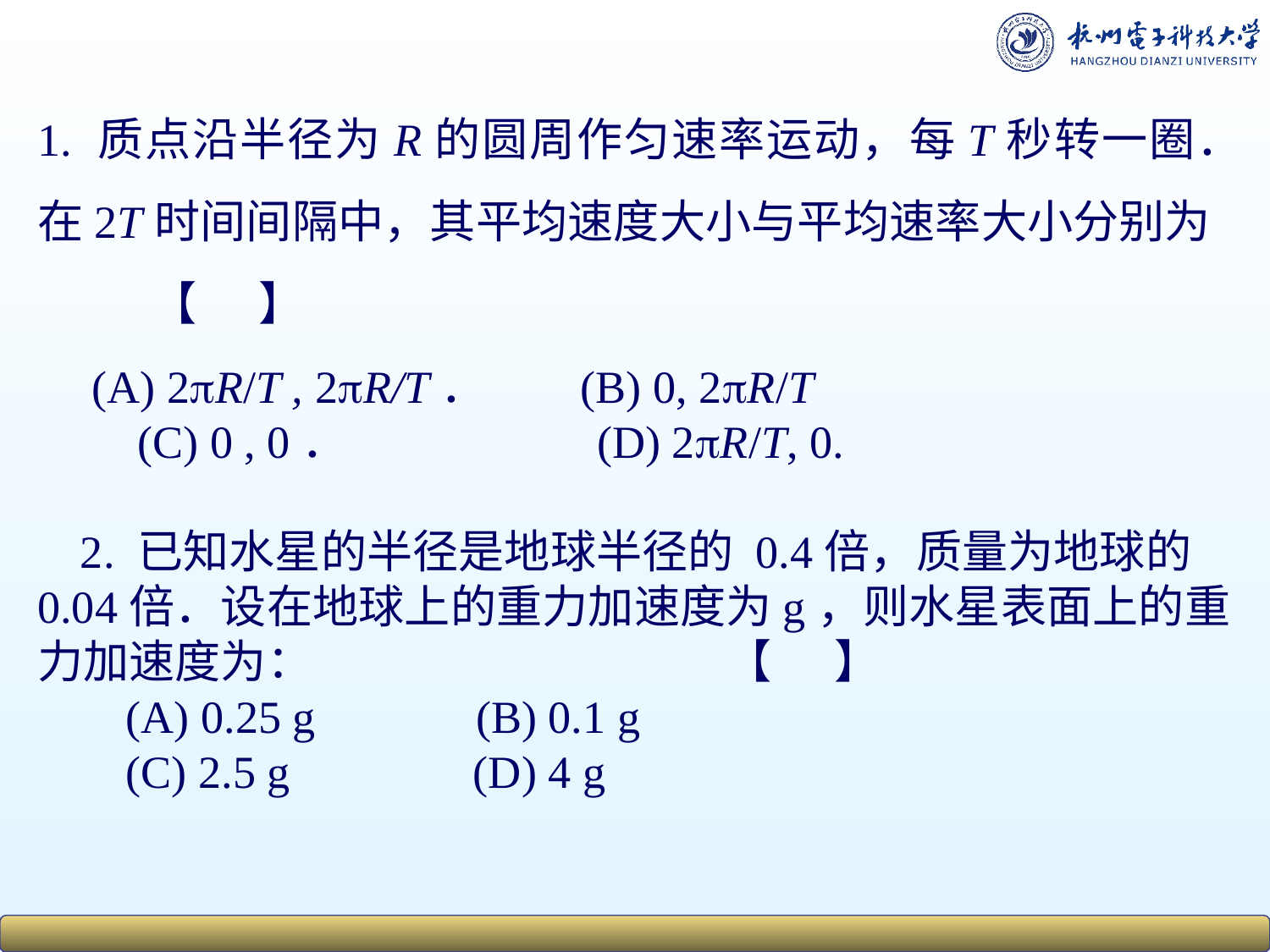

1. 质点沿半径为R的圆周作匀速率运动，每T秒转一圈．在2T时间间隔中，其平均速度大小与平均速率大小分别为               【      】
 (A) 2πR/T , 2πR/T．        (B) 0, 2πR/T
     (C) 0 , 0．                       (D) 2πR/T, 0.

2. 已知水星的半径是地球半径的 0.4倍，质量为地球的0.04倍．设在地球上的重力加速度为g，则水星表面上的重力加速度为：                                        【      】
    (A) 0.25 g              (B) 0.1 g
    (C) 2.5 g                (D) 4 g